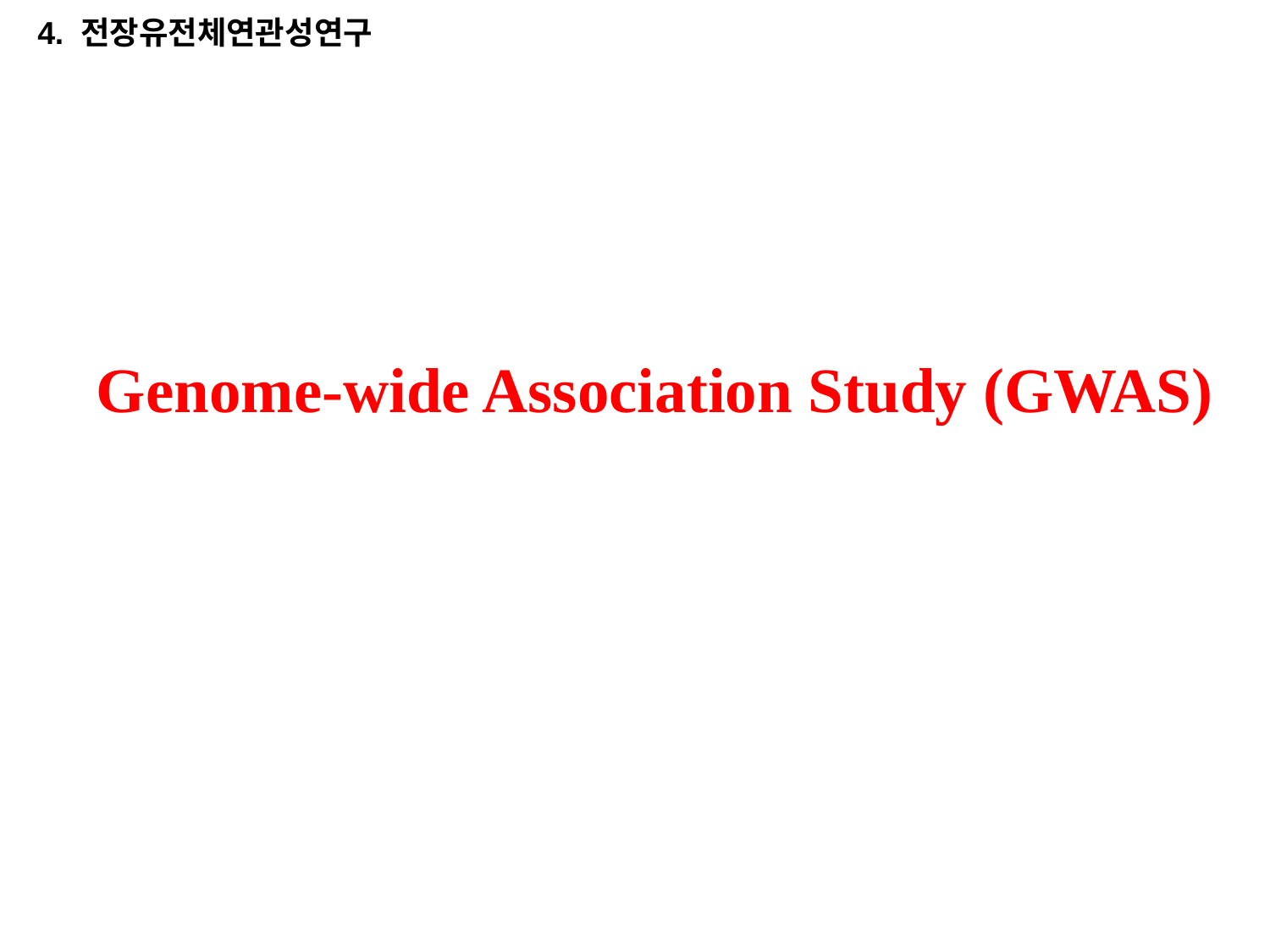

4. 전장유전체연관성연구
# Genome-wide Association Study (GWAS)